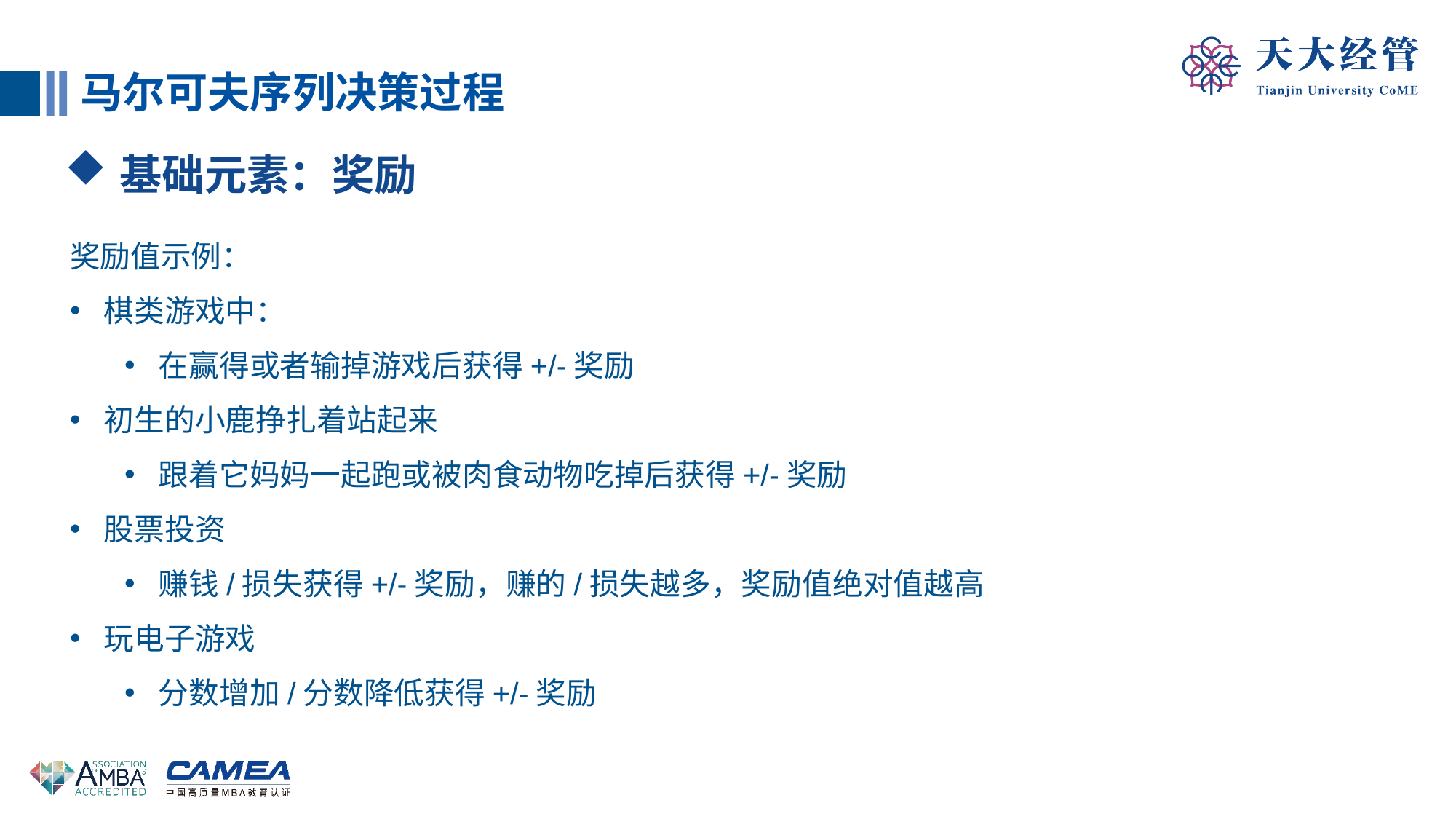

马尔可夫序列决策过程

基础元素：奖励
奖励值示例：
棋类游戏中：
在赢得或者输掉游戏后获得+/-奖励
初生的小鹿挣扎着站起来
跟着它妈妈一起跑或被肉食动物吃掉后获得+/-奖励
股票投资
赚钱/损失获得+/-奖励，赚的/损失越多，奖励值绝对值越高
玩电子游戏
分数增加/分数降低获得+/-奖励